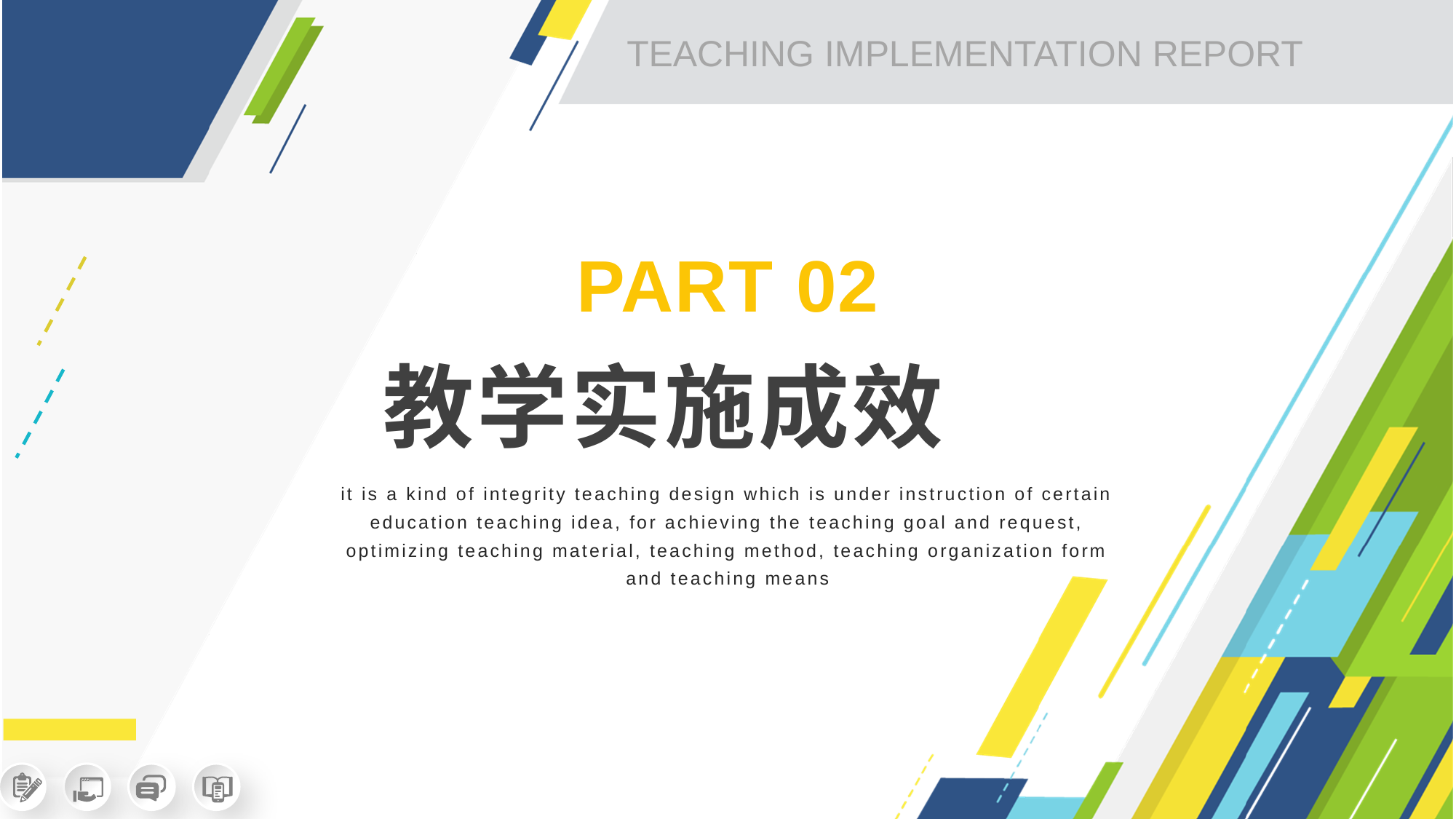

TEACHING IMPLEMENTATION REPORT
PART 02
教学实施成效
it is a kind of integrity teaching design which is under instruction of certain education teaching idea, for achieving the teaching goal and request, optimizing teaching material, teaching method, teaching organization form and teaching means